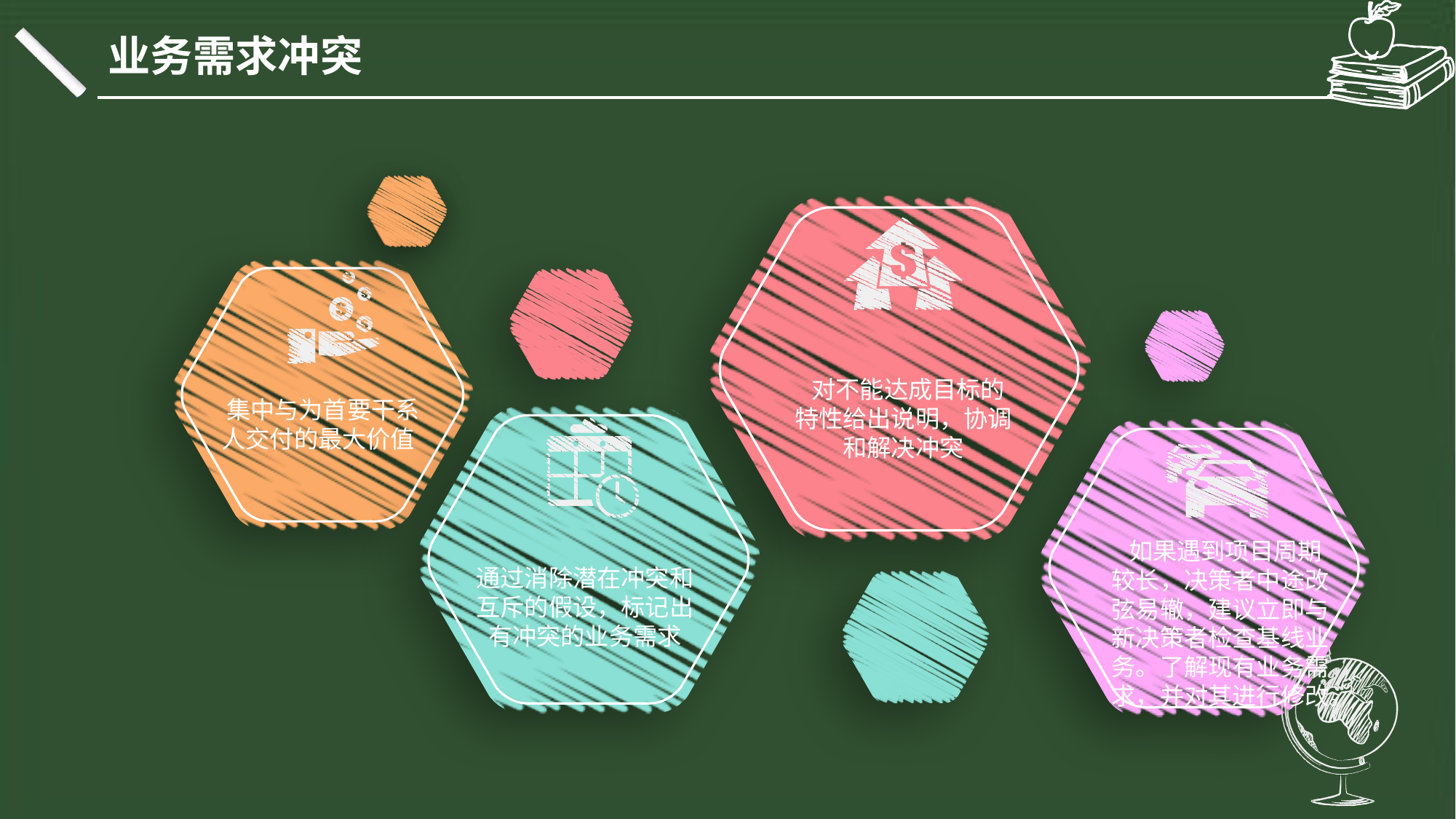

业务需求冲突

 对不能达成目标的特性给出说明，协调和解决冲突
 集中与为首要干系人交付的最大价值

 如果遇到项目周期较长，决策者中途改弦易辙，建议立即与新决策者检查基线业务。了解现有业务需求，并对其进行修改。
通过消除潜在冲突和互斥的假设，标记出有冲突的业务需求